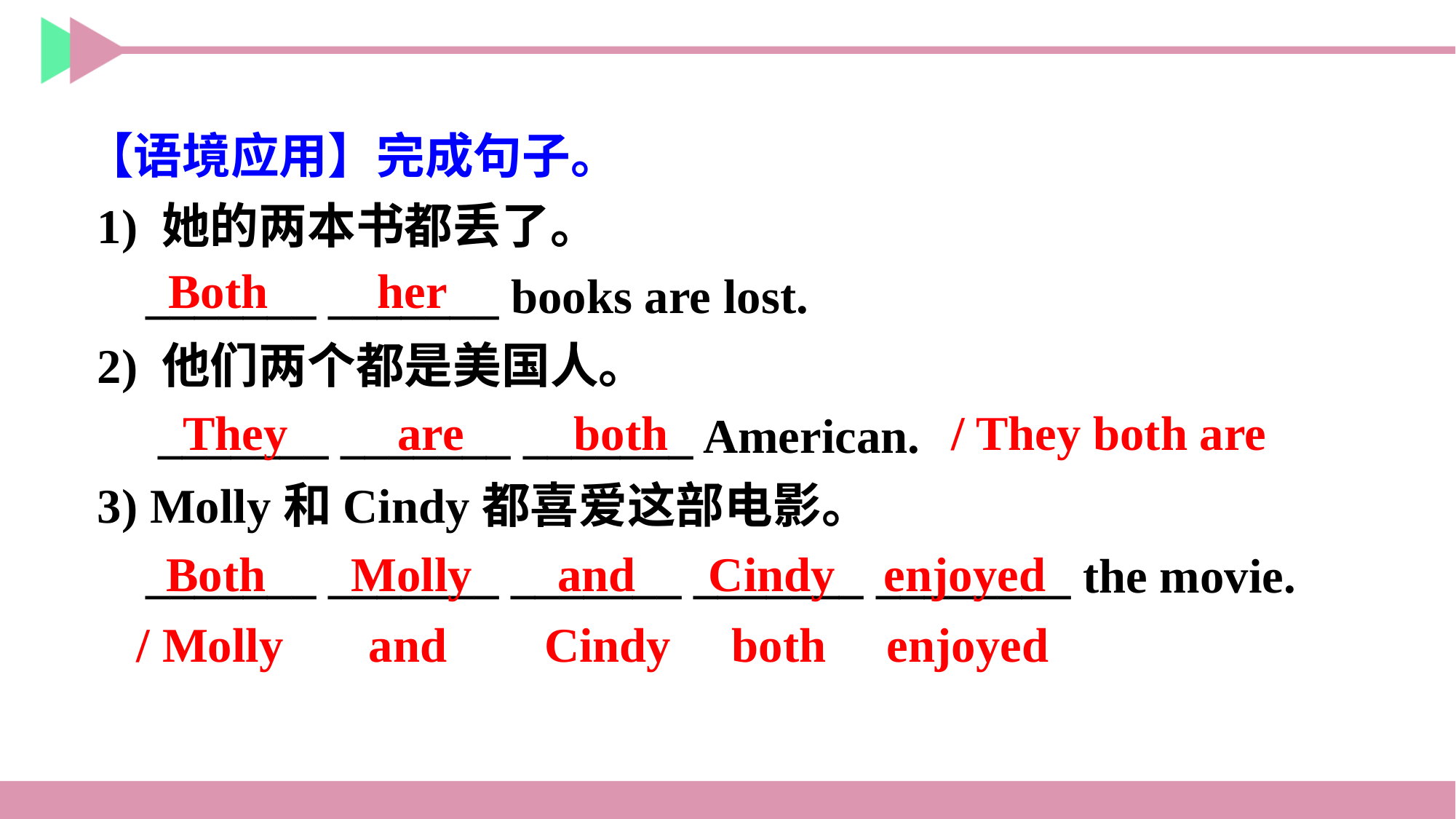

【语境应用】完成句子。
 1) 她的两本书都丢了。
     _______ _______ books are lost.
 2) 他们两个都是美国人。
      _______ _______ _______ American.
 3) Molly和Cindy都喜爱这部电影。
     _______ _______ _______ _______ ________ the movie.
Both         her
/ They both are
They         are         both
 Both       Molly       and      Cindy    enjoyed
/ Molly       and        Cindy     both     enjoyed